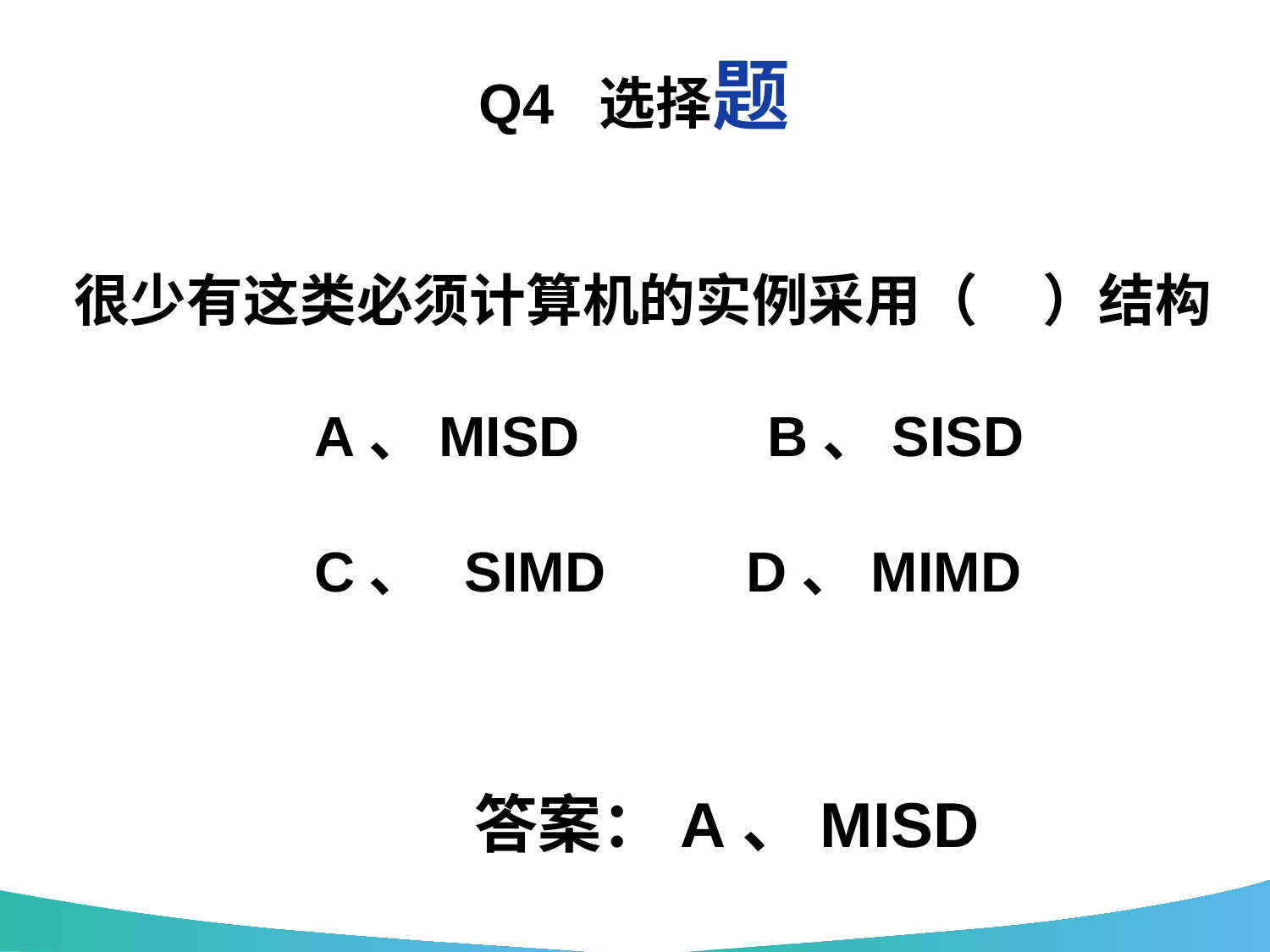

# Q4  选择题
很少有这类必须计算机的实例采用（     ）结构
             A、MISD            B、SISD
             C、  SIMD         D、MIMD
答案：A、MISD
46